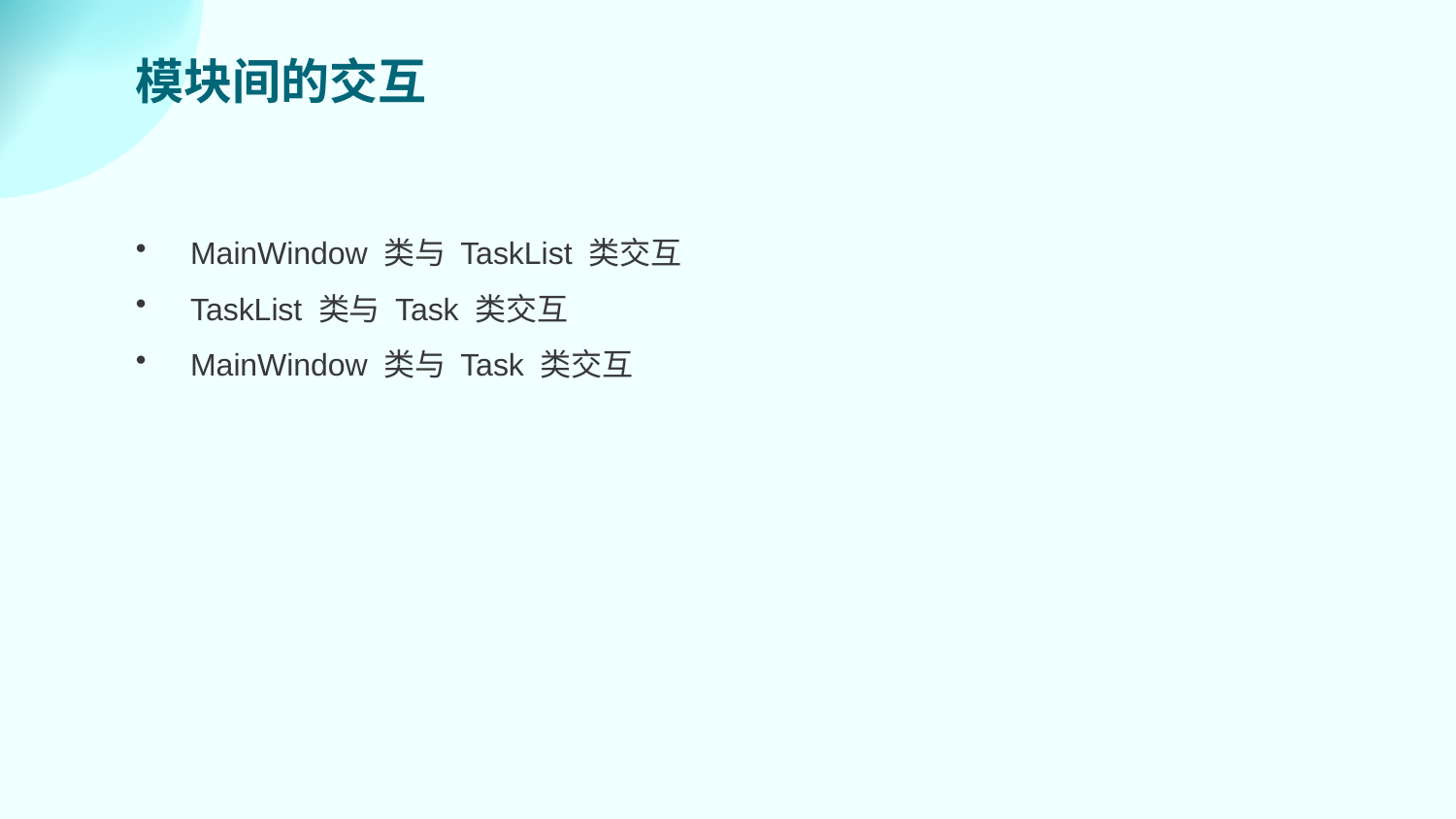

模块间的交互
MainWindow 类与 TaskList 类交互
TaskList 类与 Task 类交互
MainWindow 类与 Task 类交互